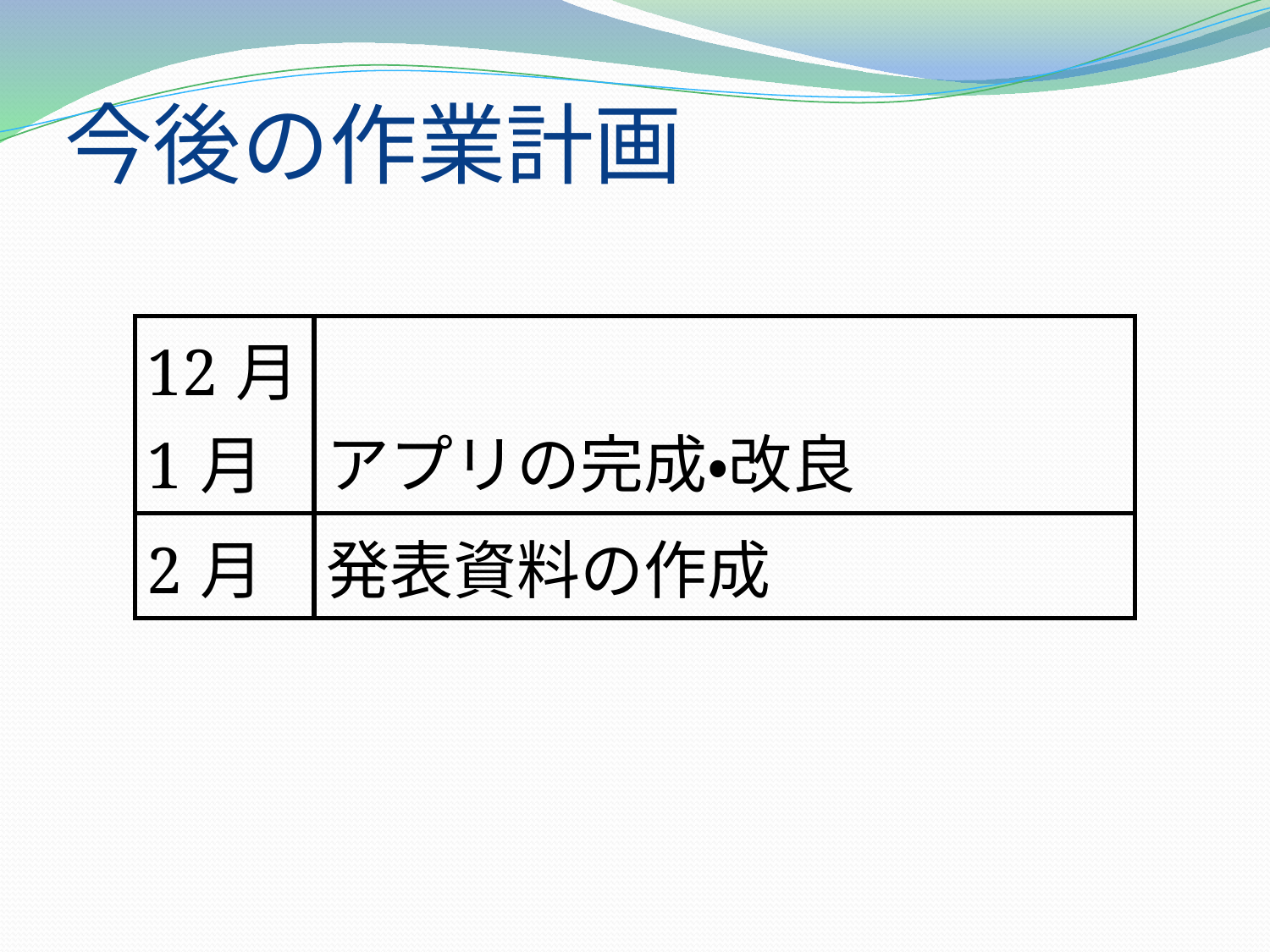

# 今後の作業計画
| 12月 1月 | アプリの完成・改良 |
| --- | --- |
| 2月 | 発表資料の作成 |